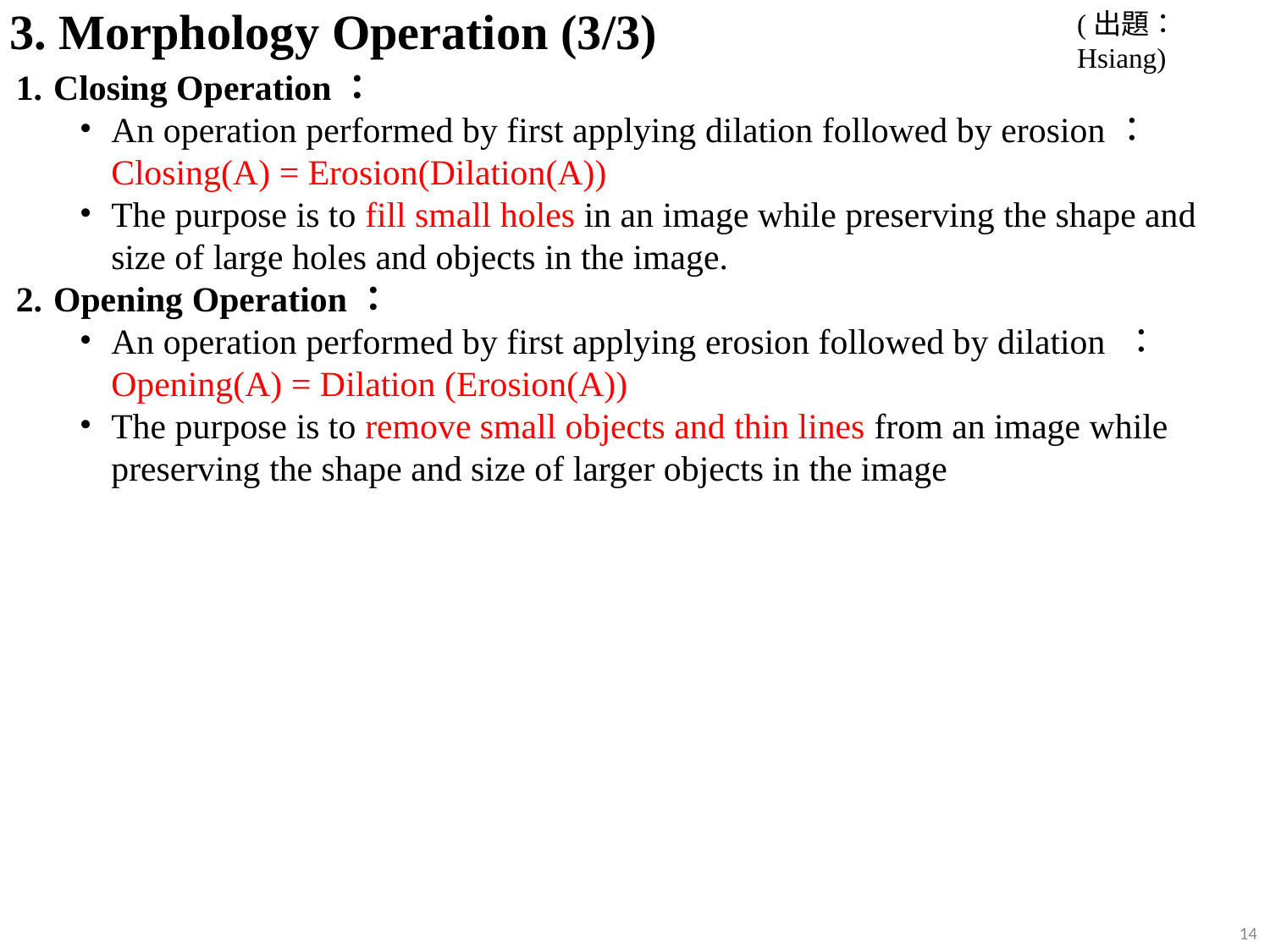

3. Morphology Operation (3/3)
(出題：Hsiang)
Closing Operation：
An operation performed by first applying dilation followed by erosion：Closing(A) = Erosion(Dilation(A))
The purpose is to fill small holes in an image while preserving the shape and size of large holes and objects in the image.
Opening Operation：
An operation performed by first applying erosion followed by dilation ：Opening(A) = Dilation (Erosion(A))
The purpose is to remove small objects and thin lines from an image while preserving the shape and size of larger objects in the image
14